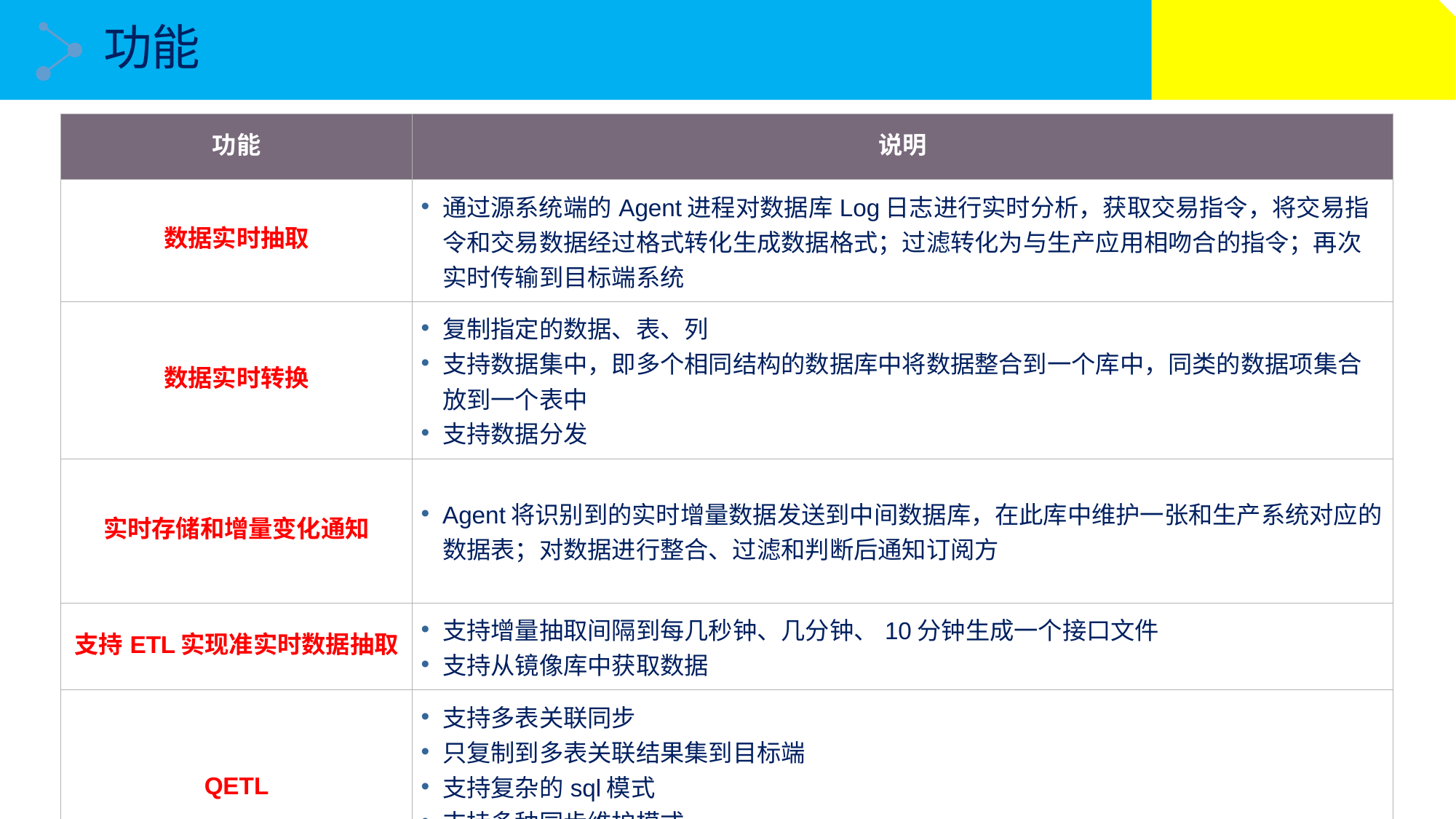

# 功能

| 功能 | 说明 |
| --- | --- |
| 数据实时抽取 | 通过源系统端的Agent进程对数据库Log日志进行实时分析，获取交易指令，将交易指令和交易数据经过格式转化生成数据格式；过滤转化为与生产应用相吻合的指令；再次实时传输到目标端系统 |
| 数据实时转换 | 复制指定的数据、表、列 支持数据集中，即多个相同结构的数据库中将数据整合到一个库中，同类的数据项集合放到一个表中 支持数据分发 |
| 实时存储和增量变化通知 | Agent将识别到的实时增量数据发送到中间数据库，在此库中维护一张和生产系统对应的数据表；对数据进行整合、过滤和判断后通知订阅方 |
| 支持ETL实现准实时数据抽取 | 支持增量抽取间隔到每几秒钟、几分钟、10分钟生成一个接口文件 支持从镜像库中获取数据 |
| QETL | 支持多表关联同步 只复制到多表关联结果集到目标端 支持复杂的sql模式 支持多种同步维护模式 保持分析日志模式而非sql查询模式 |